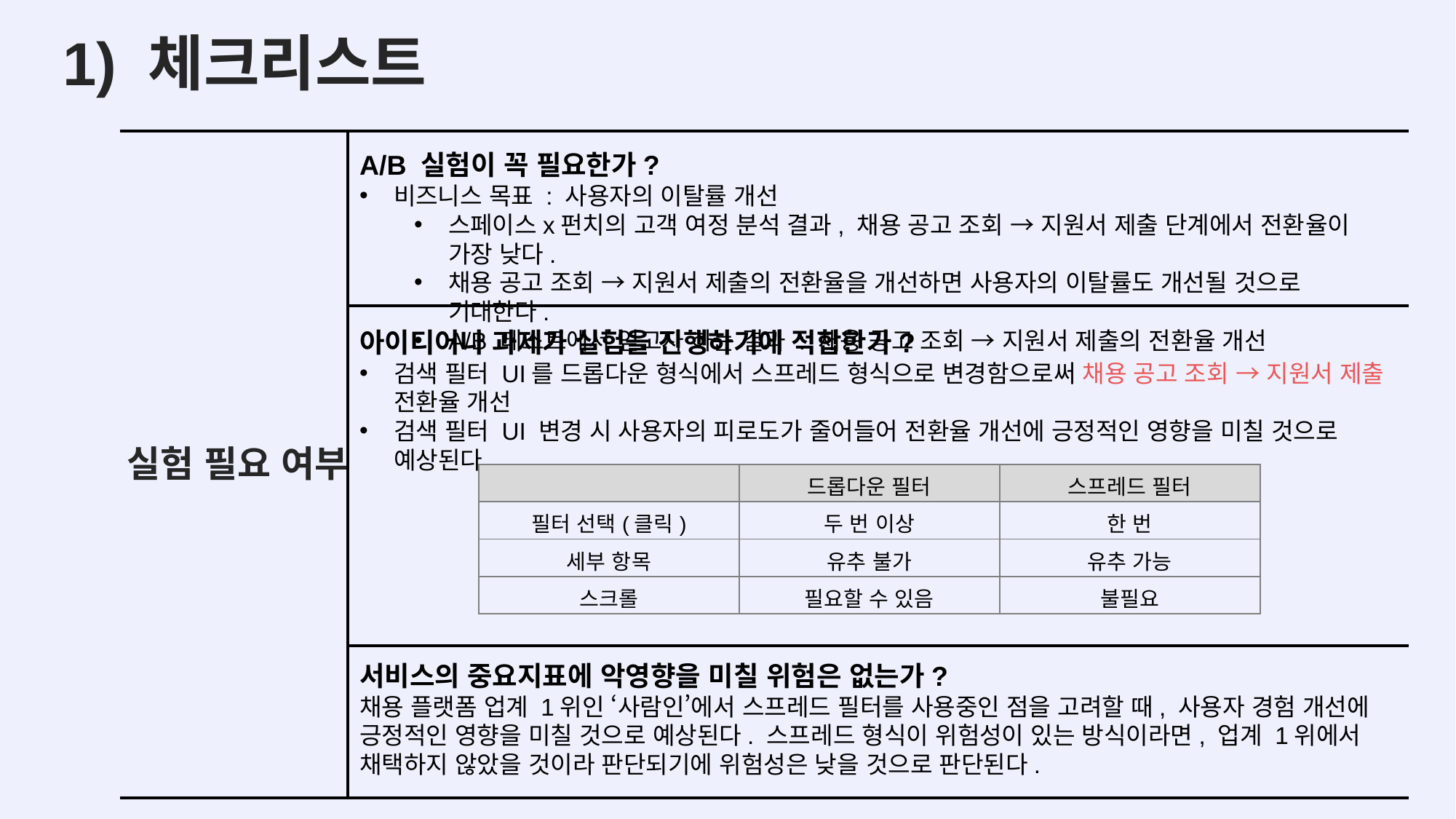

2) 가설 검증
1) 가설 수립
1) 체크리스트
A/B 실험이 꼭 필요한가?
비즈니스 목표 : 사용자의 이탈률 개선
스페이스x펀치의 고객 여정 분석 결과, 채용 공고 조회 → 지원서 제출 단계에서 전환율이 가장 낮다.
채용 공고 조회 → 지원서 제출의 전환율을 개선하면 사용자의 이탈률도 개선될 것으로 기대한다.
A/B 테스트에서 얻고자 하는 결과 : 채용 공고 조회 → 지원서 제출의 전환율 개선
아이디어나 과제가 실험을 진행하기에 적합한가?
검색 필터 UI를 드롭다운 형식에서 스프레드 형식으로 변경함으로써 채용 공고 조회 → 지원서 제출 전환율 개선
검색 필터 UI 변경 시 사용자의 피로도가 줄어들어 전환율 개선에 긍정적인 영향을 미칠 것으로 예상된다.
실험 필요 여부
|  | 드롭다운 필터 | 스프레드 필터 |
| --- | --- | --- |
| 필터 선택(클릭) | 두 번 이상 | 한 번 |
| 세부 항목 | 유추 불가 | 유추 가능 |
| 스크롤 | 필요할 수 있음 | 불필요 |
서비스의 중요지표에 악영향을 미칠 위험은 없는가?
채용 플랫폼 업계 1위인 ‘사람인’에서 스프레드 필터를 사용중인 점을 고려할 때, 사용자 경험 개선에 긍정적인 영향을 미칠 것으로 예상된다. 스프레드 형식이 위험성이 있는 방식이라면, 업계 1위에서 채택하지 않았을 것이라 판단되기에 위험성은 낮을 것으로 판단된다.